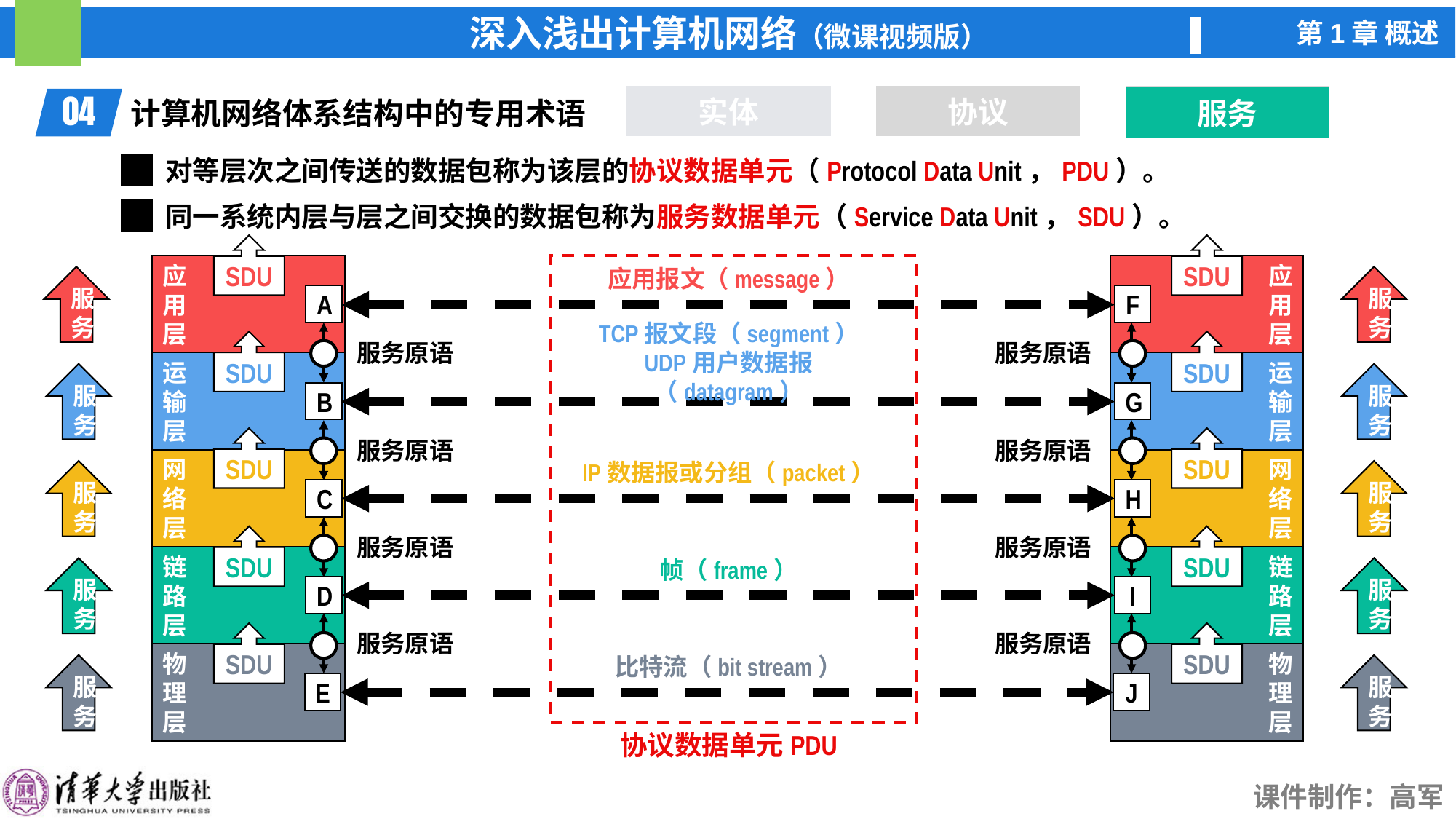

实体
协议
服务
服务
04
计算机网络体系结构中的专用术语
对等层次之间传送的数据包称为该层的协议数据单元（Protocol Data Unit，PDU）。

同一系统内层与层之间交换的数据包称为服务数据单元（Service Data Unit，SDU）。

SDU
SDU
应用报文（message）
应
用
层

协议数据单元PDU
应
用
层
运
输
层
网
络
层
链
路
层
物
理
层
服务
服务
服务
服务
服务
服务
服务
服务
服务
服务
A
F
服务原语
服务原语
TCP报文段（segment）
UDP用户数据报（datagram）
SDU
SDU

运
输
层
B
G
服务原语
服务原语
SDU
SDU

IP数据报或分组（packet）
网
络
层
C
H
服务原语
服务原语
SDU
SDU

帧（frame）
链
路
层
D
I
服务原语
服务原语
SDU
SDU

比特流（bit stream）
物
理
层
E
J